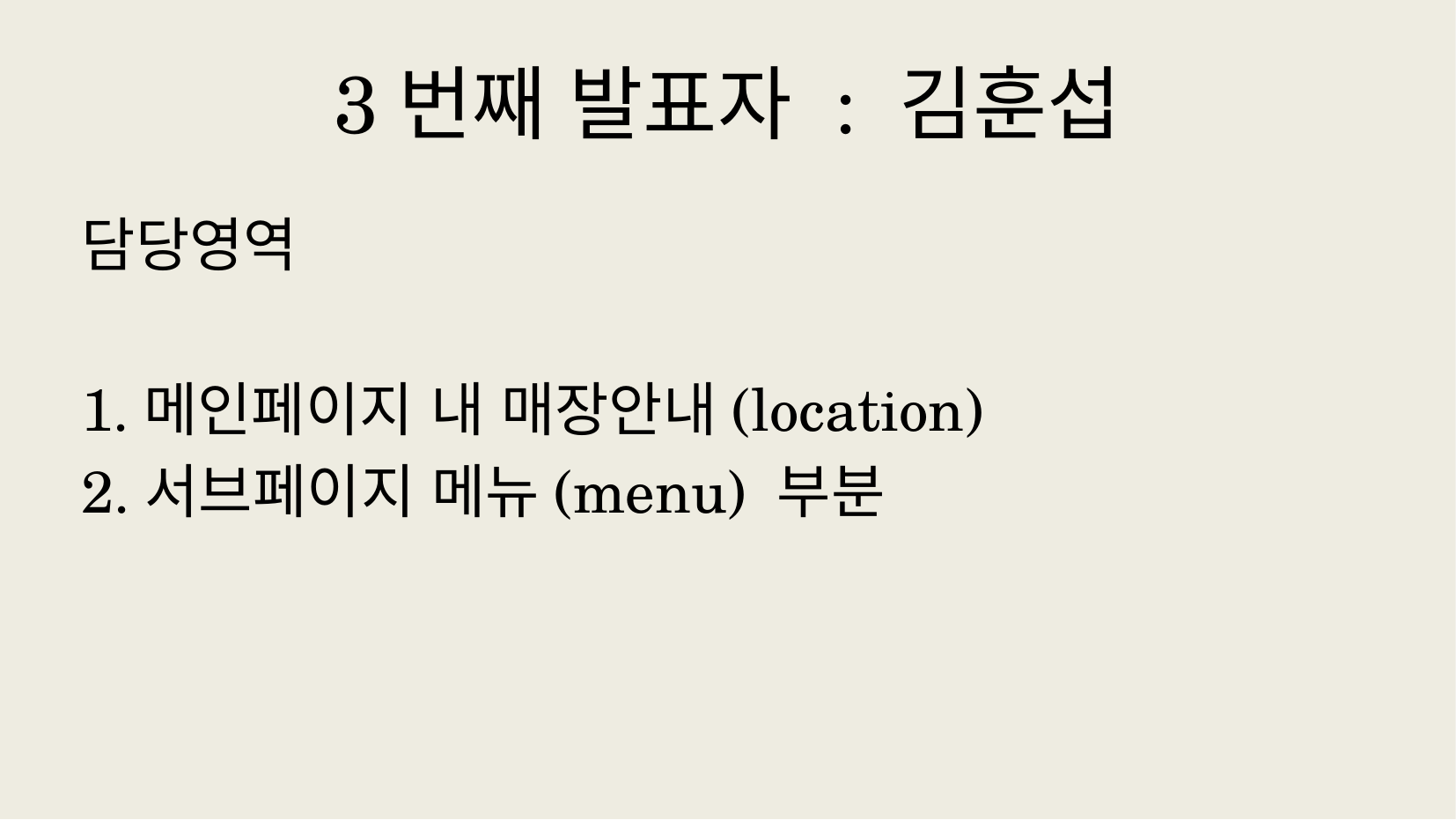

# 3번째 발표자 : 김훈섭
담당영역

1.메인페이지 내 매장안내(location)
2.서브페이지 메뉴(menu) 부분